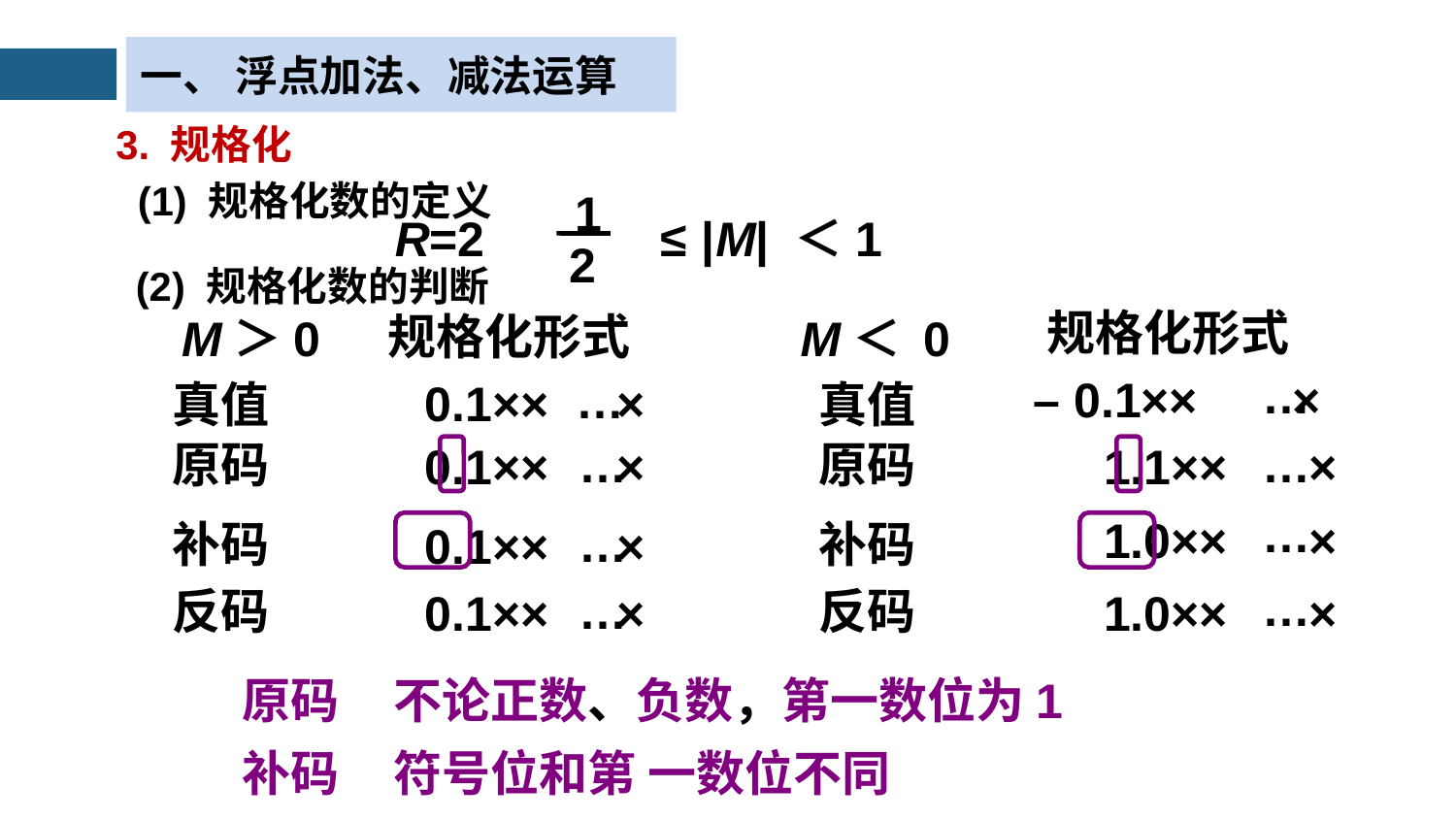

一、 浮点加法、减法运算
3. 规格化
(1) 规格化数的定义
 1
R=2             ≤ |M| ＜1
2

(2) 规格化数的判断
规格化形式
规格化形式
M＞0
M＜ 0
…
– 0.1××       ×
…
0.1××     ×
真值
真值
…
1.1××      ×
…
0.1××     ×
原码
原码

…
1.0××      ×
…
0.1××     ×
补码
补码

…
1.0××      ×
…
0.1××     ×
反码
反码
原码     不论正数、负数，第一数位为1
补码     符号位和第 一数位不同